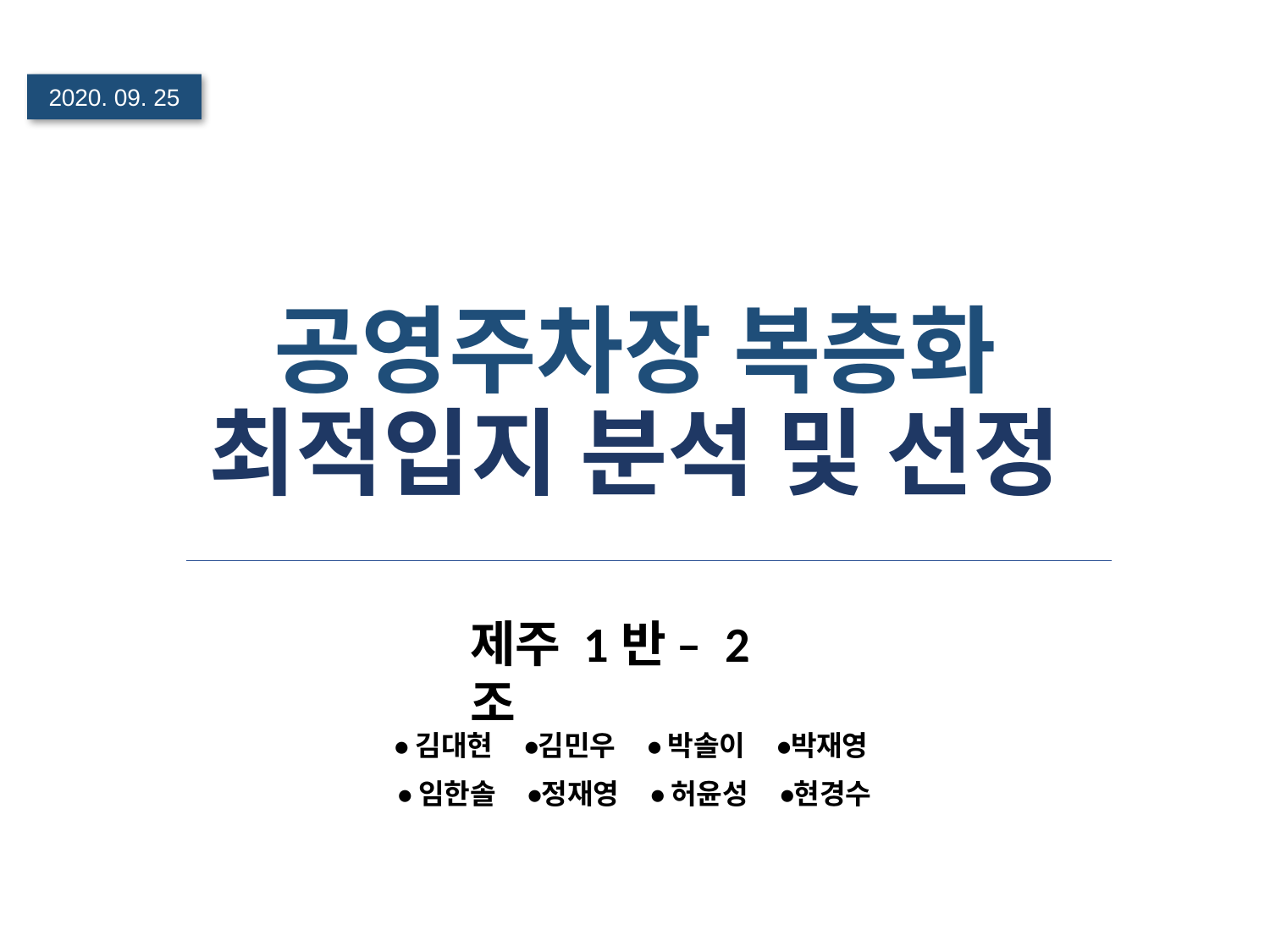

2020. 09. 25
# 공영주차장 복층화 최적입지 분석 및 선정
제주 1반 – 2조
•김대현     •김민우     • 박솔이     •박재영
•임한솔     •정재영     • 허윤성     •현경수